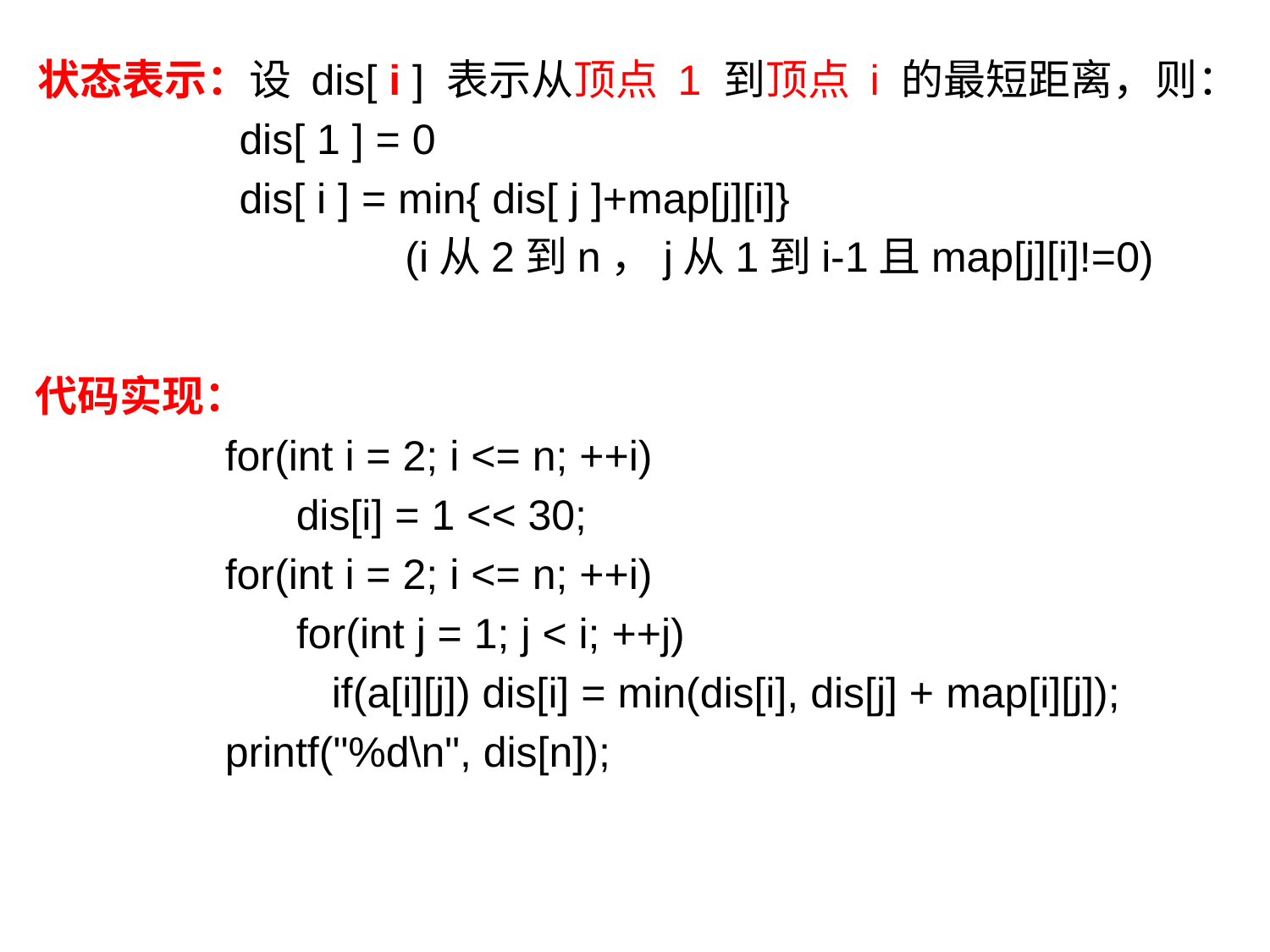

状态表示：设 dis[ i ] 表示从顶点 1 到顶点 i 的最短距离，则：
                 dis[ 1 ] = 0
                 dis[ i ] = min{ dis[ j ]+map[j][i]}
                               (i从2到n，j从1到i-1且map[j][i]!=0)
代码实现：
                for(int i = 2; i <= n; ++i)
                      dis[i] = 1 << 30;
                for(int i = 2; i <= n; ++i)
	                  for(int j = 1; j < i; ++j)
                         if(a[i][j]) dis[i] = min(dis[i], dis[j] + map[i][j]);
                printf("%d\n", dis[n]);